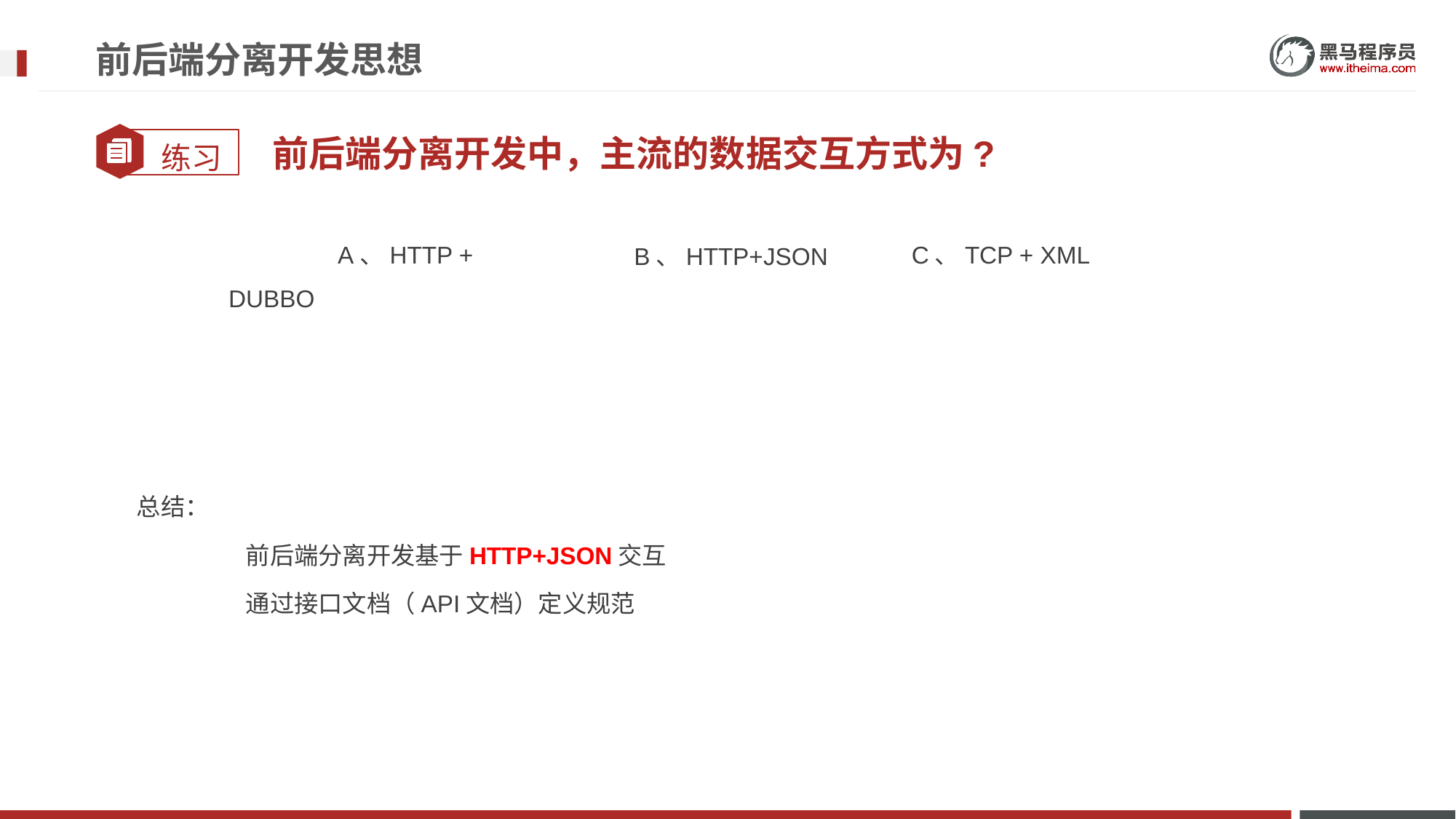

# 前后端分离开发思想
前后端分离开发中，主流的数据交互方式为?

	A、HTTP + DUBBO

C、TCP + XML

B、HTTP+JSON

总结：
	前后端分离开发基于HTTP+JSON交互
	通过接口文档（API文档）定义规范